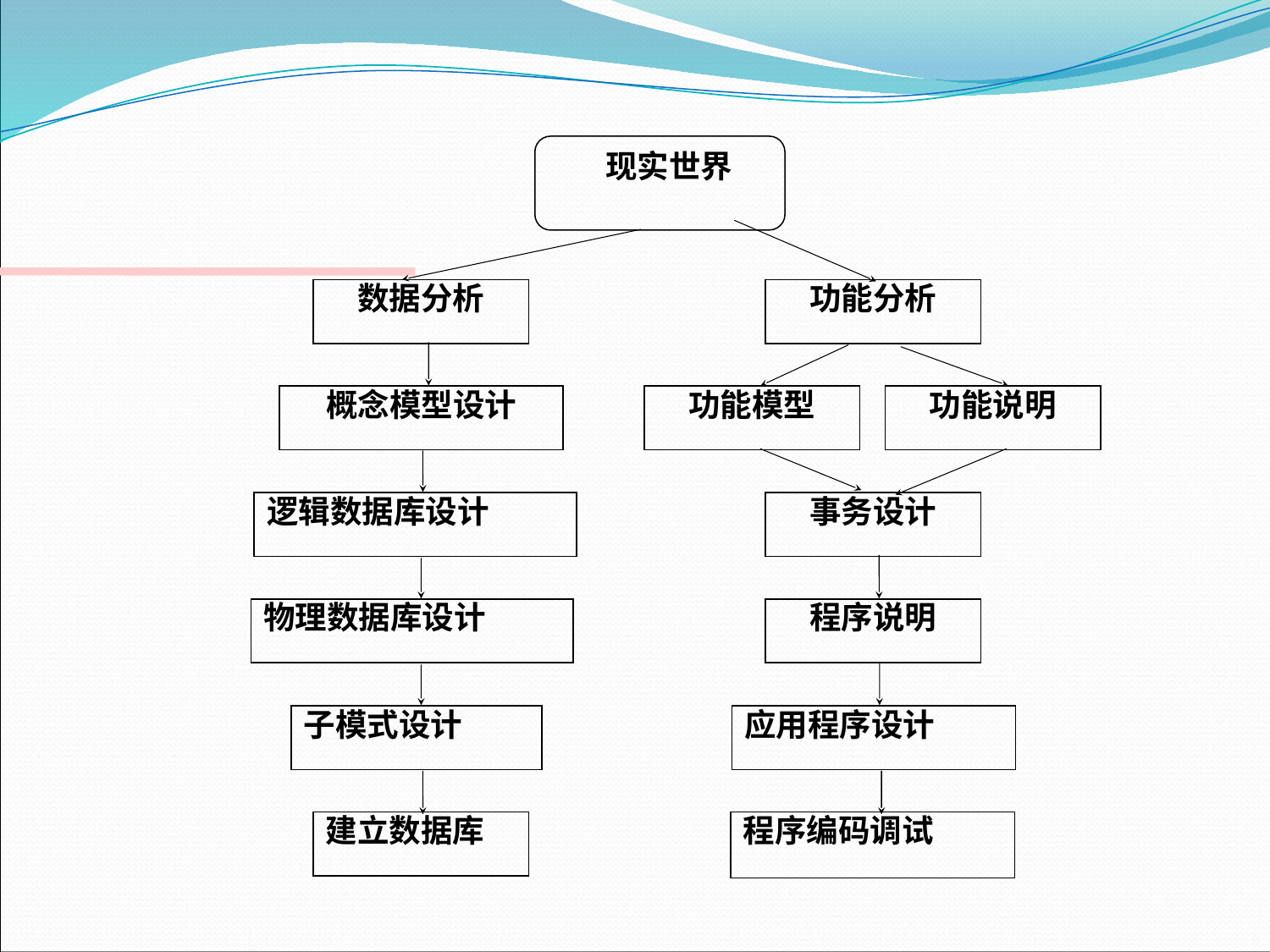

现实世界

数据分析
功能分析

概念模型设计
功能模型
功能说明

逻辑数据库设计
事务设计

物理数据库设计
程序说明

子模式设计
应用程序设计

建立数据库
程序编码调试

671